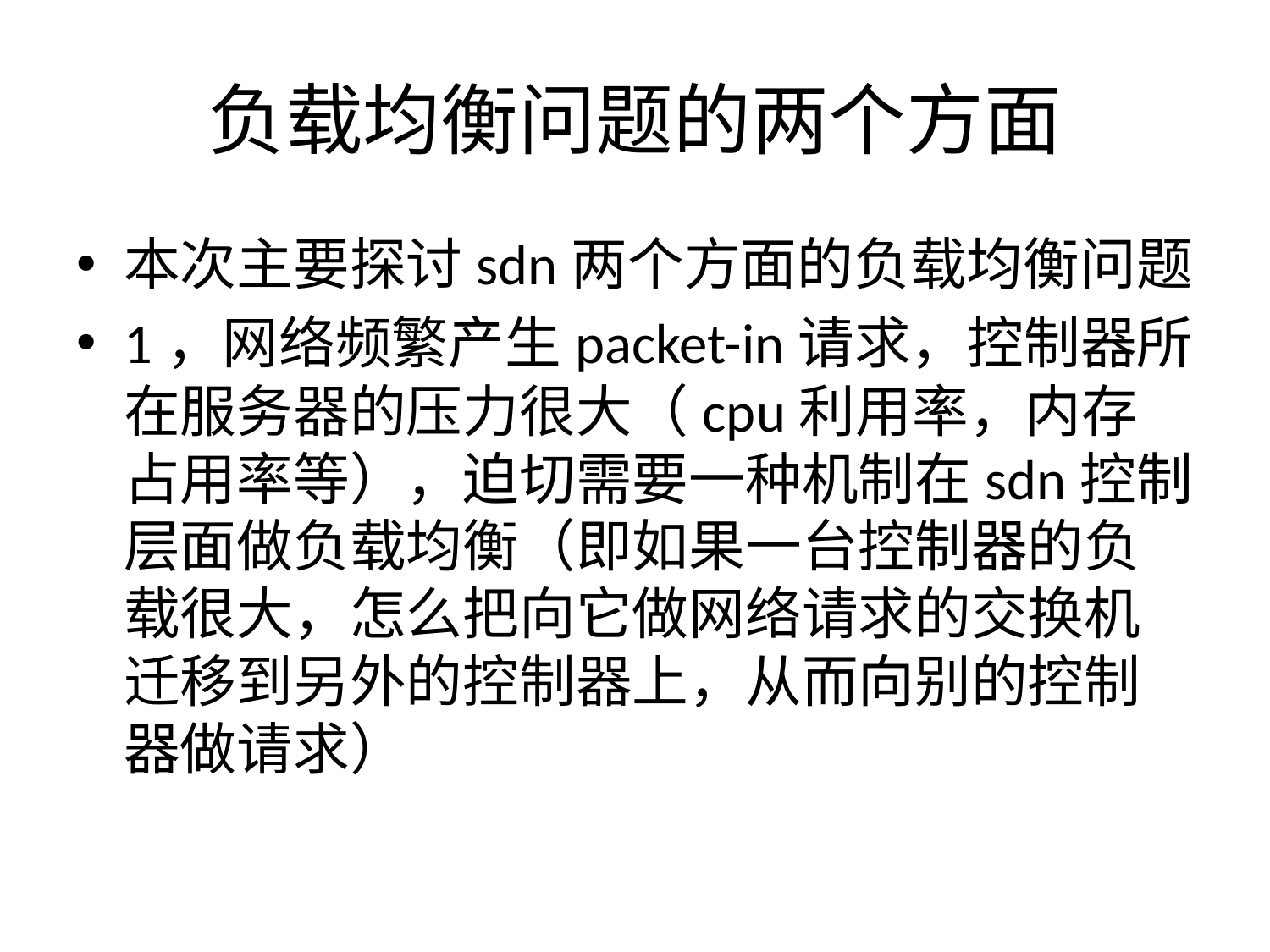

# 负载均衡问题的两个方面
本次主要探讨sdn两个方面的负载均衡问题
1，网络频繁产生packet-in请求，控制器所在服务器的压力很大（cpu利用率，内存占用率等），迫切需要一种机制在sdn控制层面做负载均衡（即如果一台控制器的负载很大，怎么把向它做网络请求的交换机迁移到另外的控制器上，从而向别的控制器做请求）